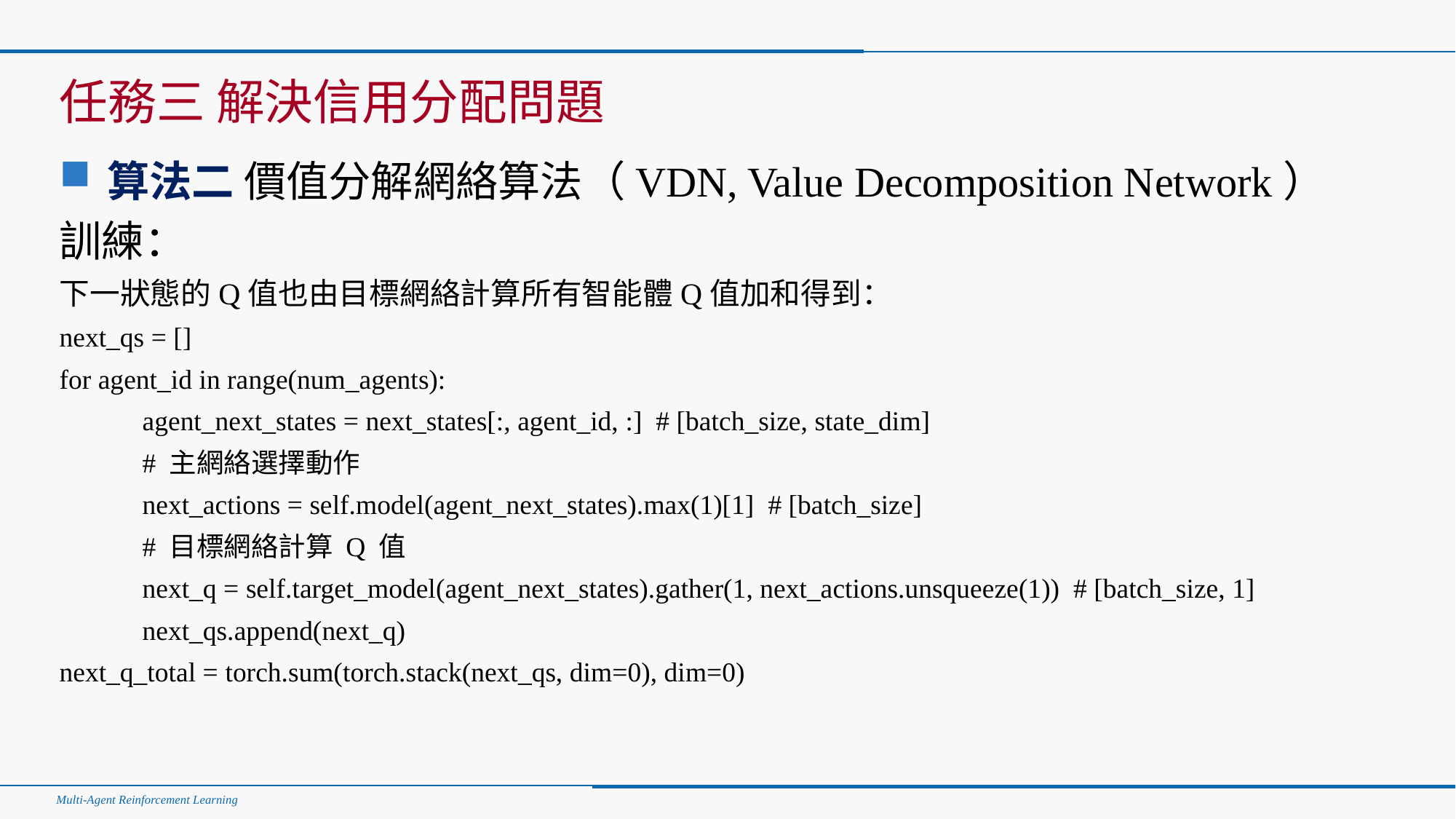

#
任務三 解決信用分配問題
算法二 價值分解網絡算法（VDN, Value Decomposition Network）
訓練：
下一狀態的Q值也由目標網絡計算所有智能體Q值加和得到：
next_qs = []
for agent_id in range(num_agents):
            agent_next_states = next_states[:, agent_id, :]  # [batch_size, state_dim]
            # 主網絡選擇動作
            next_actions = self.model(agent_next_states).max(1)[1]  # [batch_size]
            # 目標網絡計算 Q 值
            next_q = self.target_model(agent_next_states).gather(1, next_actions.unsqueeze(1))  # [batch_size, 1]
            next_qs.append(next_q)
next_q_total = torch.sum(torch.stack(next_qs, dim=0), dim=0)
53